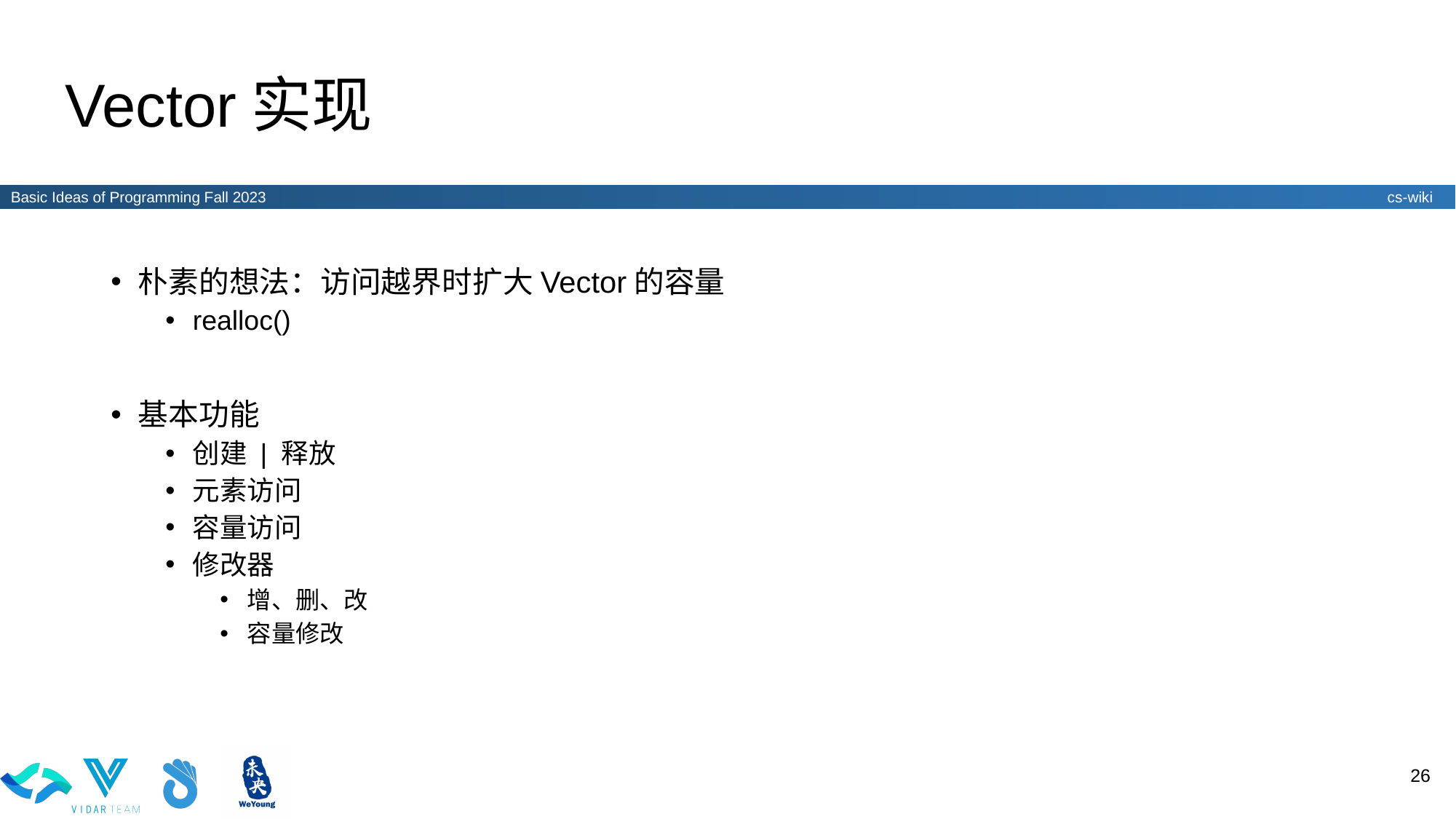

# Vector实现
朴素的想法：访问越界时扩大Vector的容量
realloc()

基本功能
创建 | 释放
元素访问
容量访问
修改器
增、删、改
容量修改